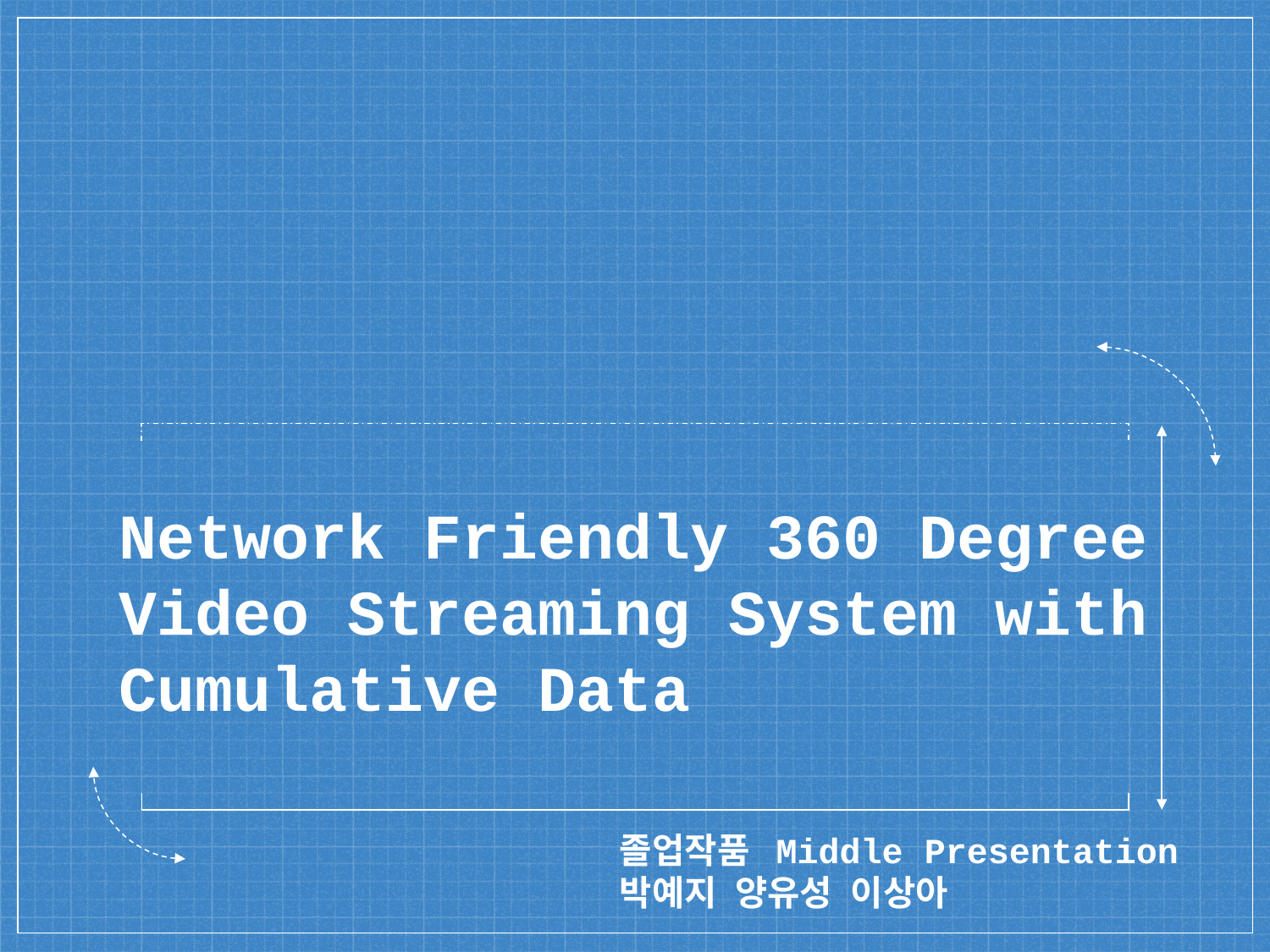

# Network Friendly 360 Degree Video Streaming System with Cumulative Data
졸업작품 Middle Presentation
박예지 양유성 이상아